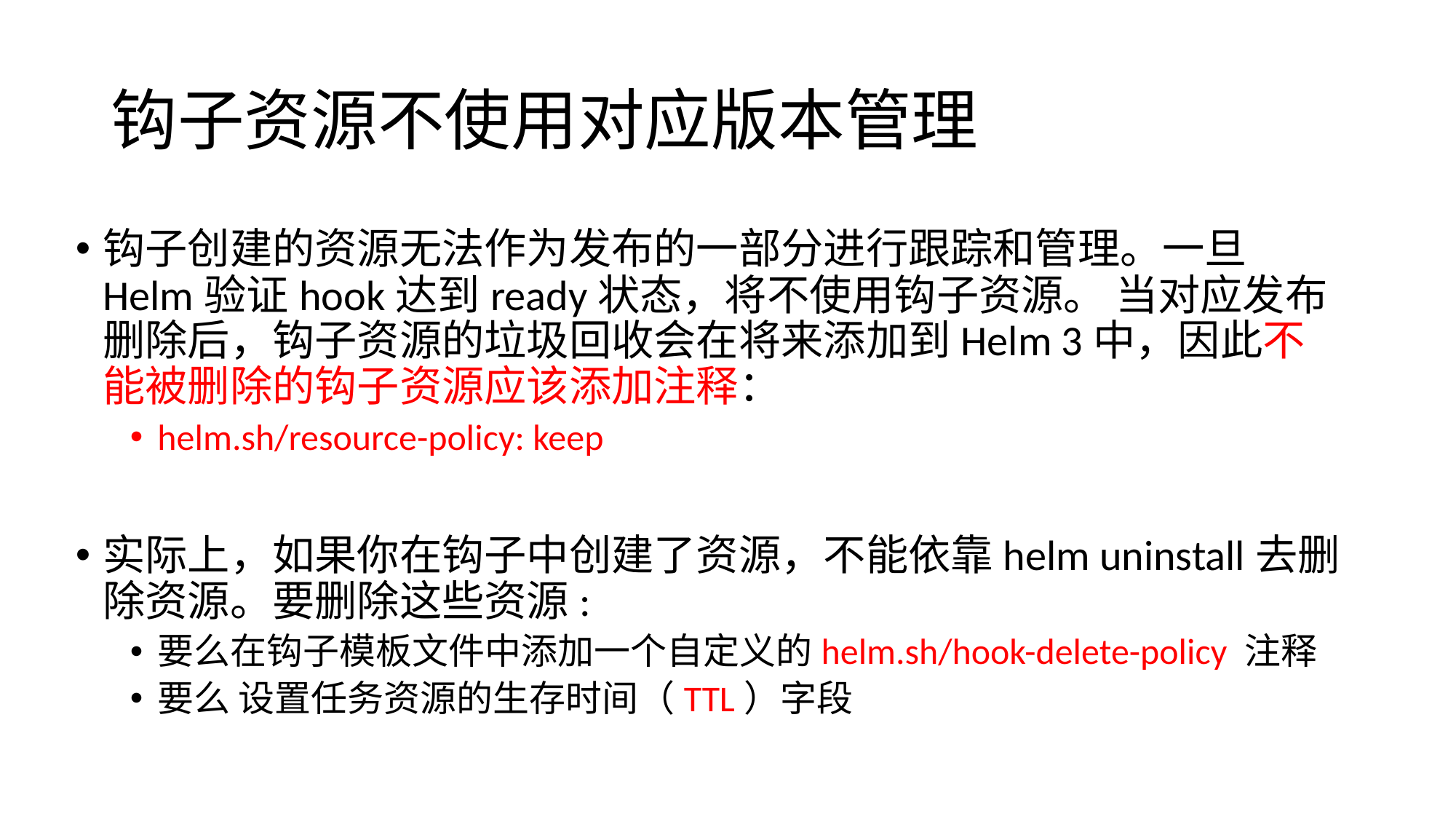

# 钩子资源不使用对应版本管理
钩子创建的资源无法作为发布的一部分进行跟踪和管理。一旦Helm验证hook达到ready状态，将不使用钩子资源。 当对应发布删除后，钩子资源的垃圾回收会在将来添加到Helm 3中，因此不能被删除的钩子资源应该添加注释：
helm.sh/resource-policy: keep

实际上，如果你在钩子中创建了资源，不能依靠helm uninstall去删除资源。要删除这些资源:
要么在钩子模板文件中添加一个自定义的helm.sh/hook-delete-policy 注释
要么 设置任务资源的生存时间（TTL）字段